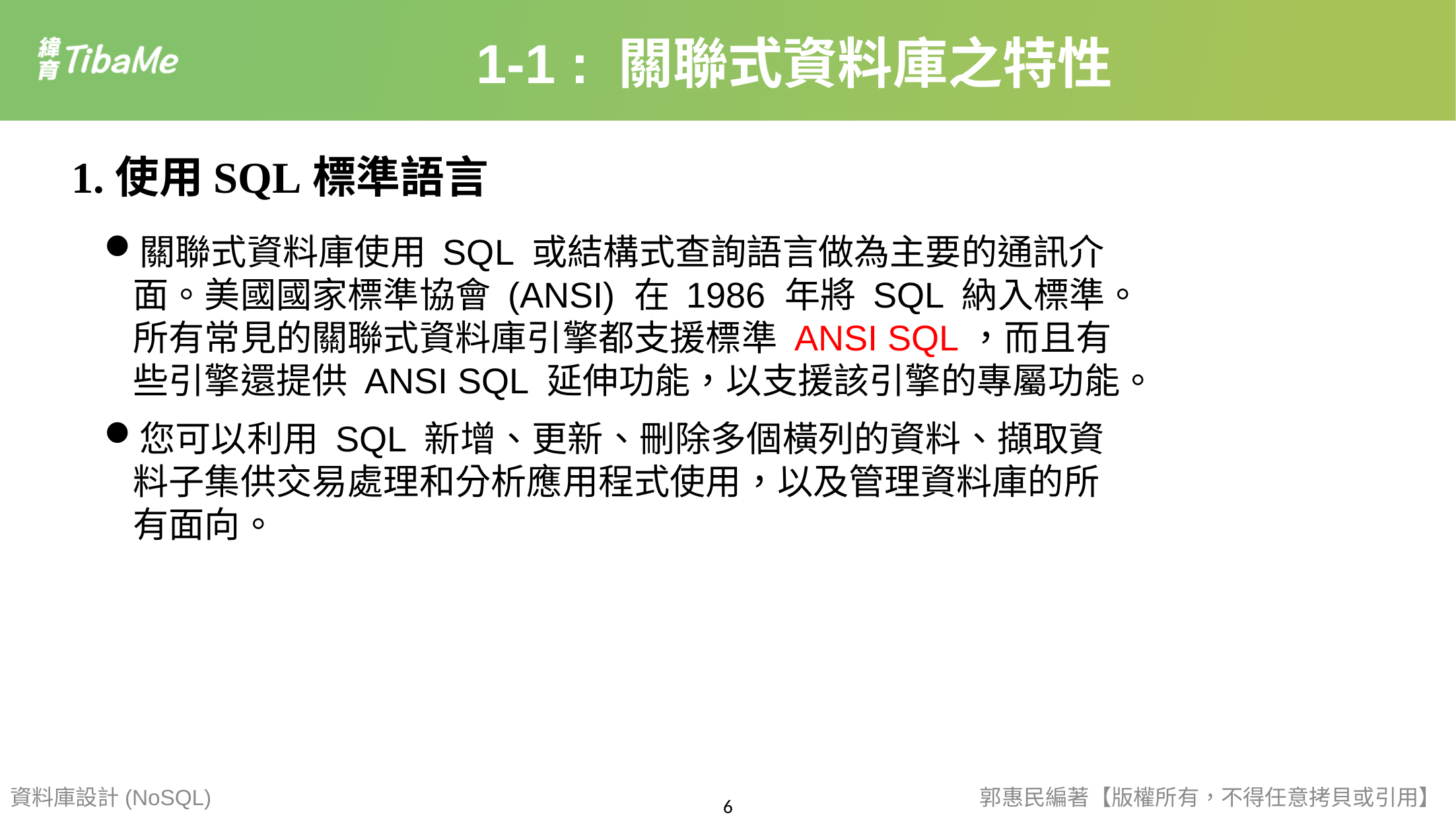

1-1 : 關聯式資料庫之特性

1.使用SQL標準語言

關聯式資料庫使用 SQL 或結構式查詢語言做為主要的通訊介面。美國國家標準協會 (ANSI) 在 1986 年將 SQL 納入標準。所有常見的關聯式資料庫引擎都支援標準 ANSI SQL，而且有些引擎還提供 ANSI SQL 延伸功能，以支援該引擎的專屬功能。
您可以利用 SQL 新增、更新、刪除多個橫列的資料、擷取資料子集供交易處理和分析應用程式使用，以及管理資料庫的所有面向。

資料庫設計(NoSQL)
郭惠民編著【版權所有，不得任意拷貝或引用】